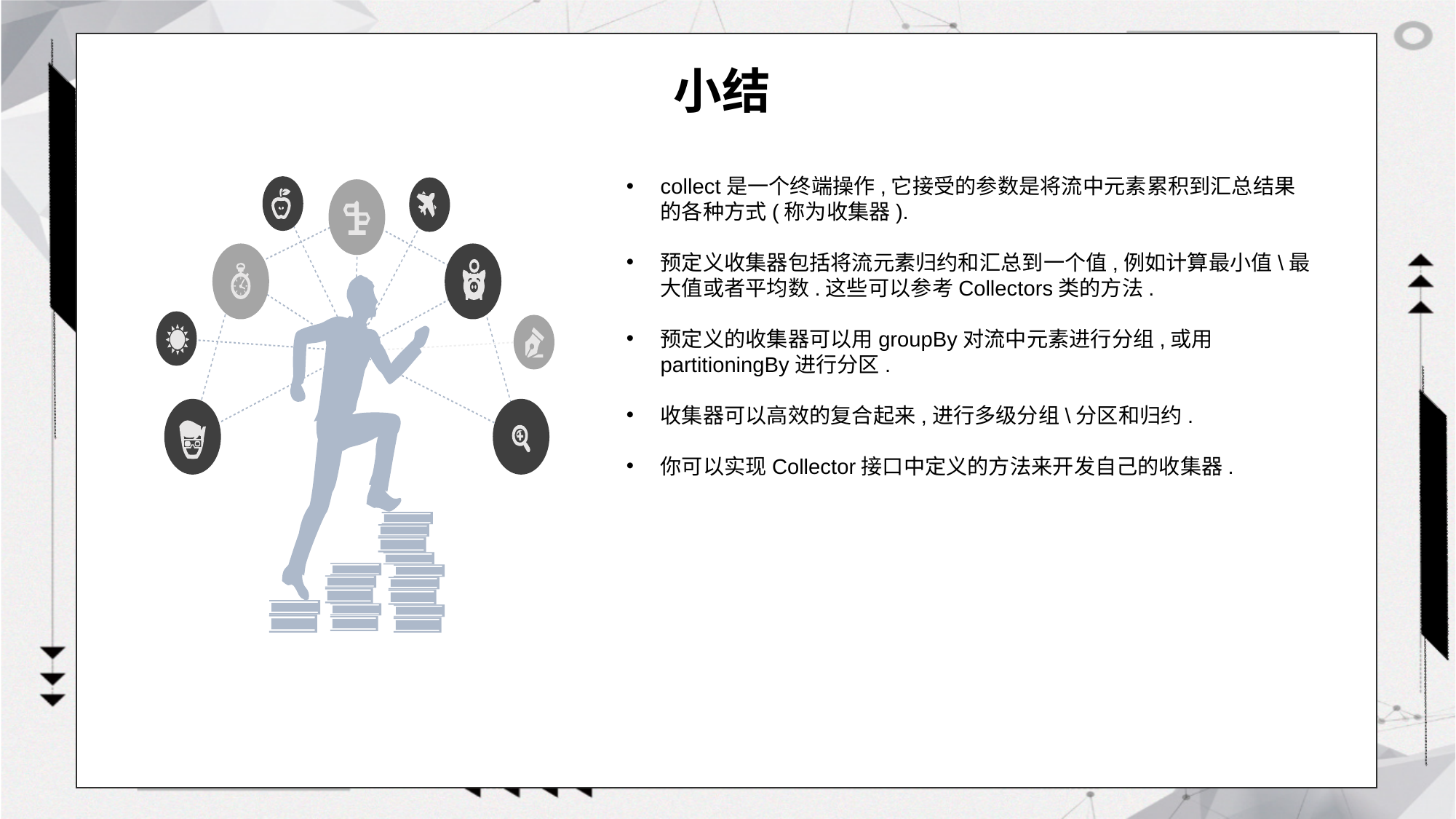

# 小结
collect是一个终端操作,它接受的参数是将流中元素累积到汇总结果的各种方式(称为收集器).

预定义收集器包括将流元素归约和汇总到一个值,例如计算最小值\最大值或者平均数.这些可以参考Collectors类的方法.

预定义的收集器可以用groupBy对流中元素进行分组,或用partitioningBy进行分区.

收集器可以高效的复合起来,进行多级分组\分区和归约.

你可以实现Collector接口中定义的方法来开发自己的收集器.